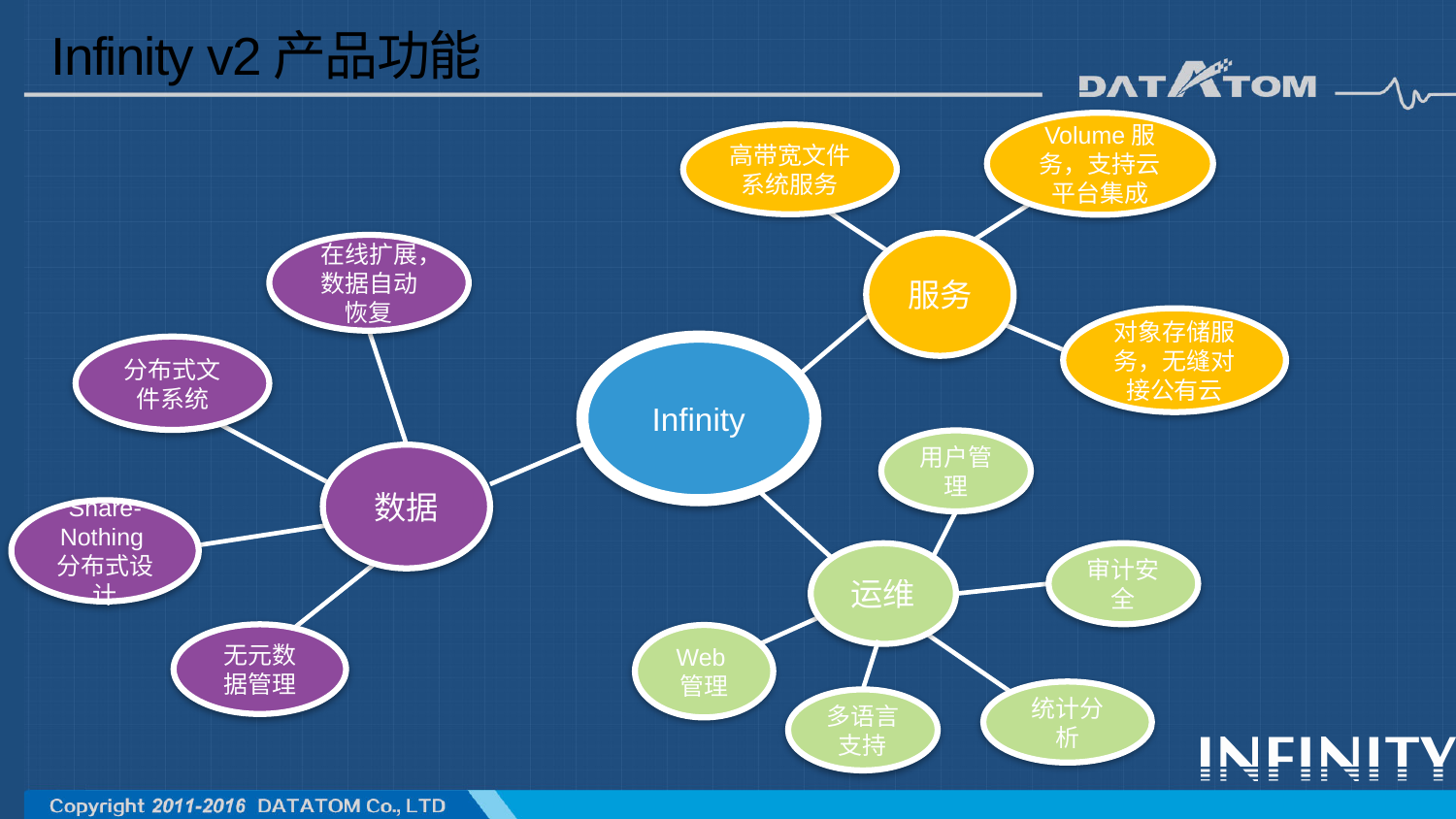

# Infinity v2产品功能
Volume服务，支持云平台集成
高带宽文件系统服务
服务
在线扩展，数据自动恢复
对象存储服务，无缝对接公有云
分布式文件系统
Infinity
用户管理
数据
Share-Nothing分布式设计
审计安全
运维
无元数据管理
Web管理
统计分析
多语言支持